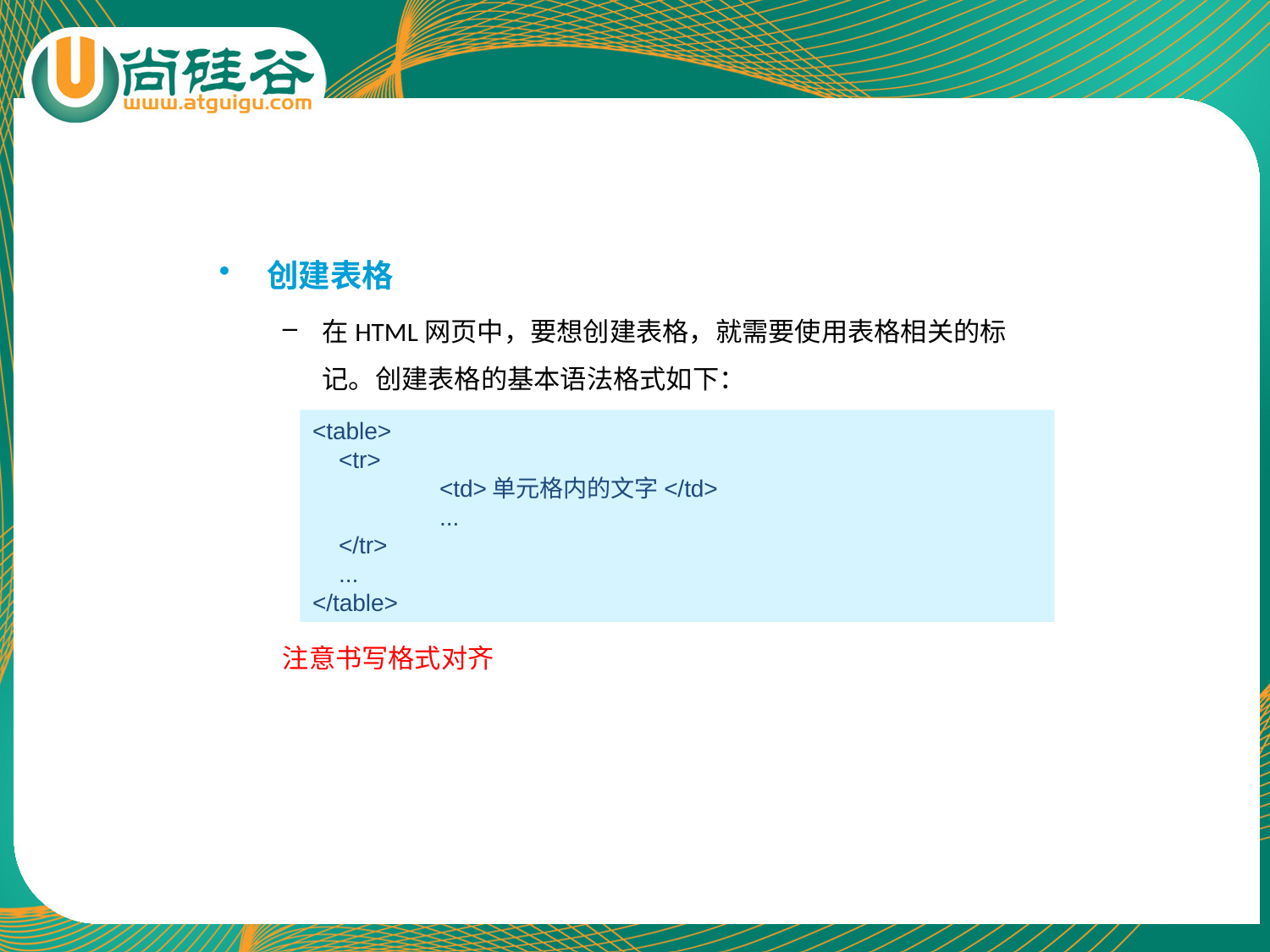

# 创建表格
在HTML网页中，要想创建表格，就需要使用表格相关的标记。创建表格的基本语法格式如下：

注意书写格式对齐

<table>
    <tr>
   	<td>单元格内的文字</td>
      	...
    </tr>
    ...
</table>